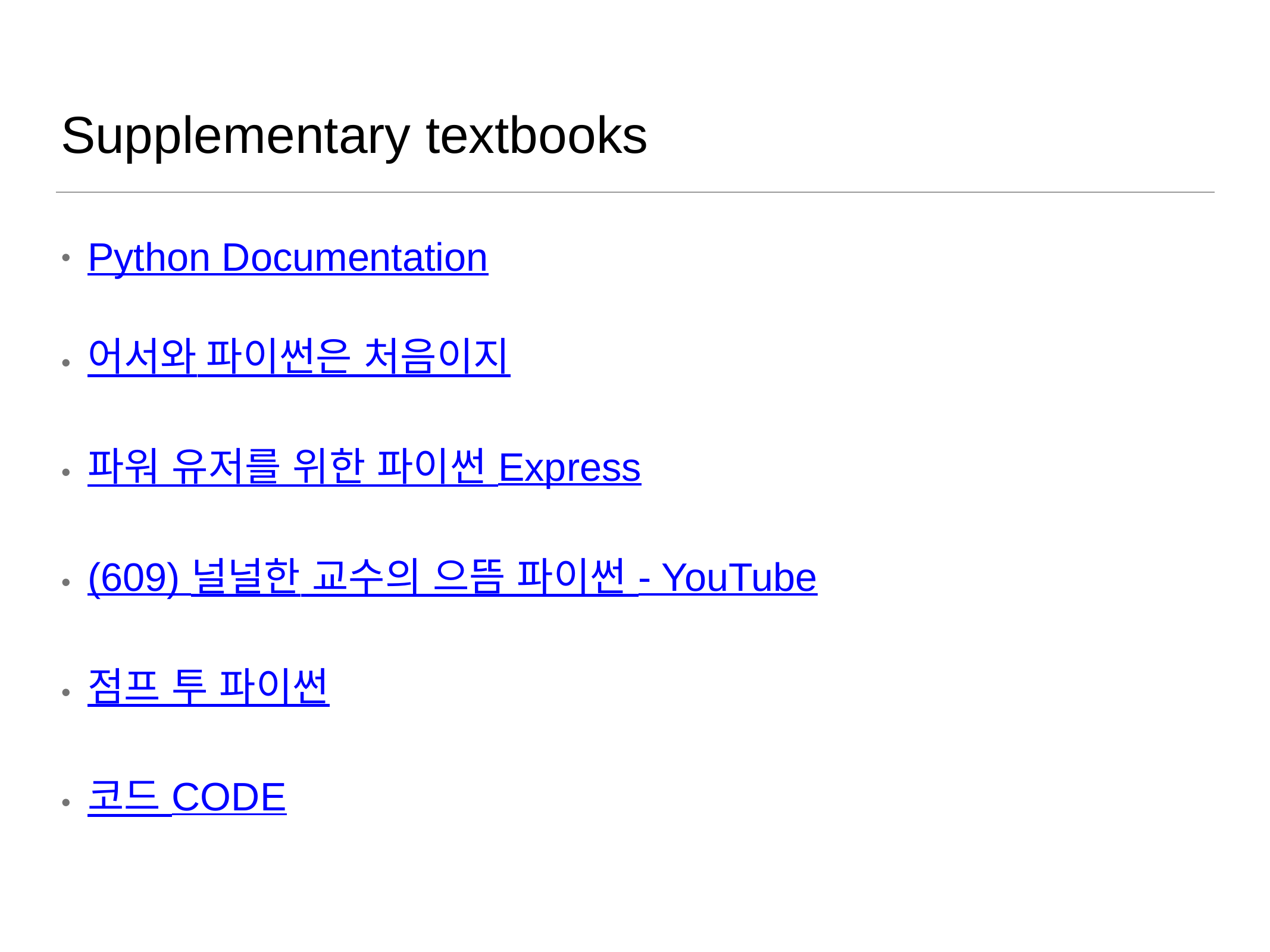

# Supplementary textbooks
Python Documentation
어서와 파이썬은 처음이지
파워 유저를 위한 파이썬 Express
(609) 널널한 교수의 으뜸 파이썬 - YouTube
점프 투 파이썬
코드 CODE